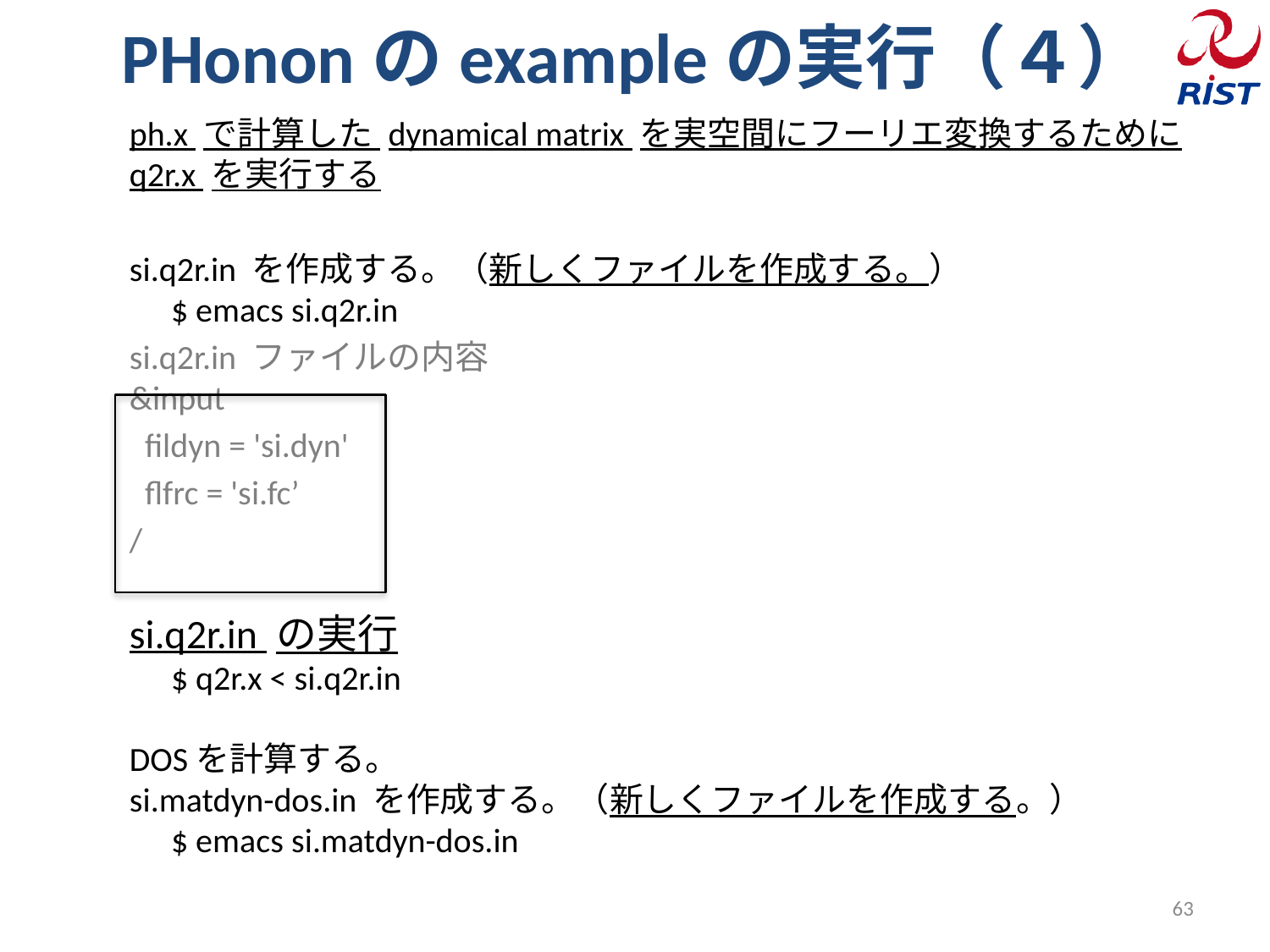

# PHononのexampleの実行（４）
ph.x で計算した dynamical matrix を実空間にフーリエ変換するために
q2r.x を実行する

si.q2r.in を作成する。（新しくファイルを作成する。）
　$ emacs si.q2r.in
si.q2r.in ファイルの内容
&input
  fildyn = 'si.dyn'
  flfrc = 'si.fc’
/
si.q2r.in の実行
　$ q2r.x < si.q2r.in
DOSを計算する。
si.matdyn-dos.in を作成する。（新しくファイルを作成する。）
　$ emacs si.matdyn-dos.in

63